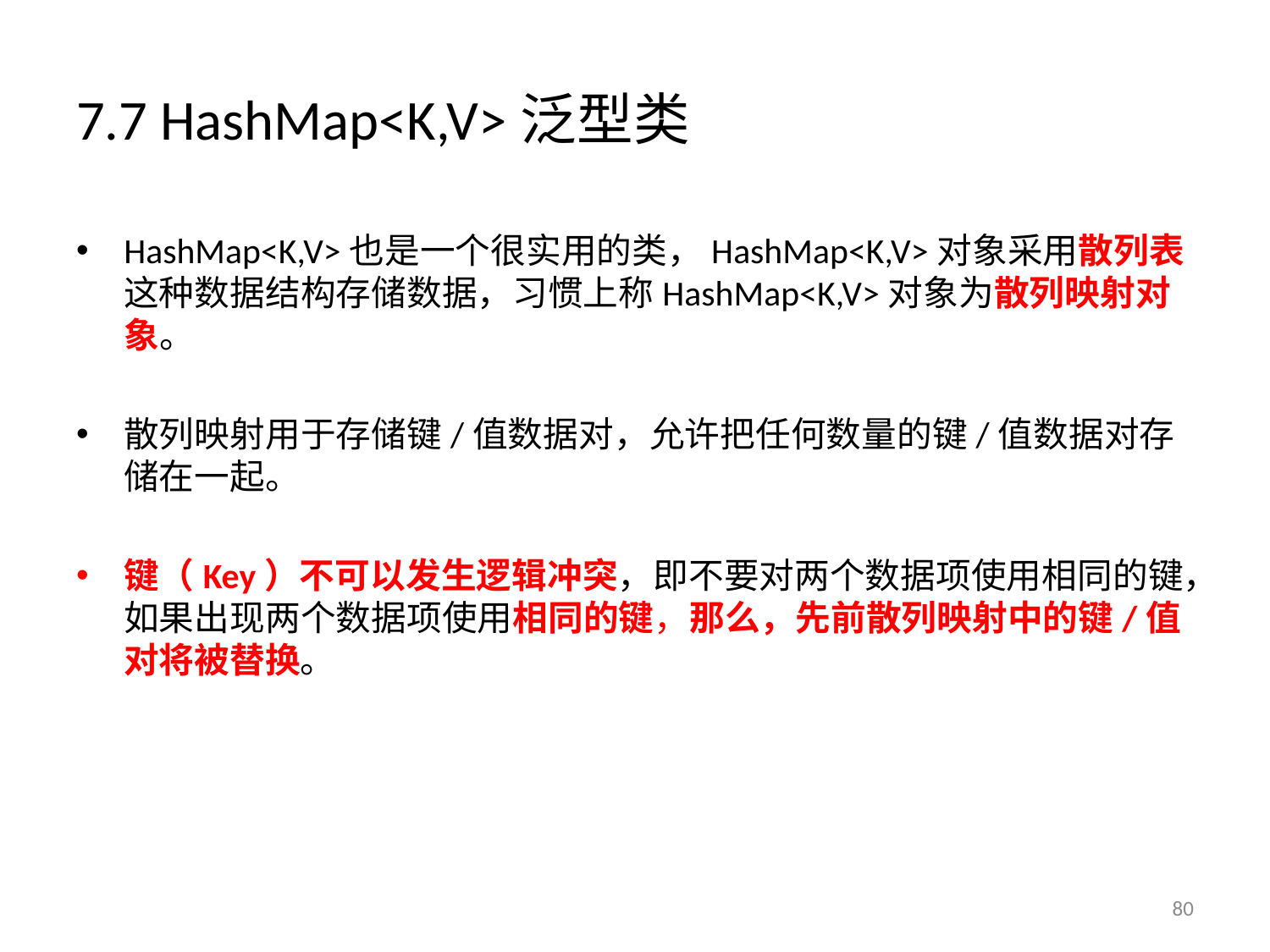

# 7.7 HashMap<K,V>泛型类
HashMap<K,V>也是一个很实用的类，HashMap<K,V>对象采用散列表这种数据结构存储数据，习惯上称HashMap<K,V>对象为散列映射对象。

散列映射用于存储键/值数据对，允许把任何数量的键/值数据对存储在一起。

键（Key）不可以发生逻辑冲突，即不要对两个数据项使用相同的键，如果出现两个数据项使用相同的键，那么，先前散列映射中的键/值对将被替换。

80